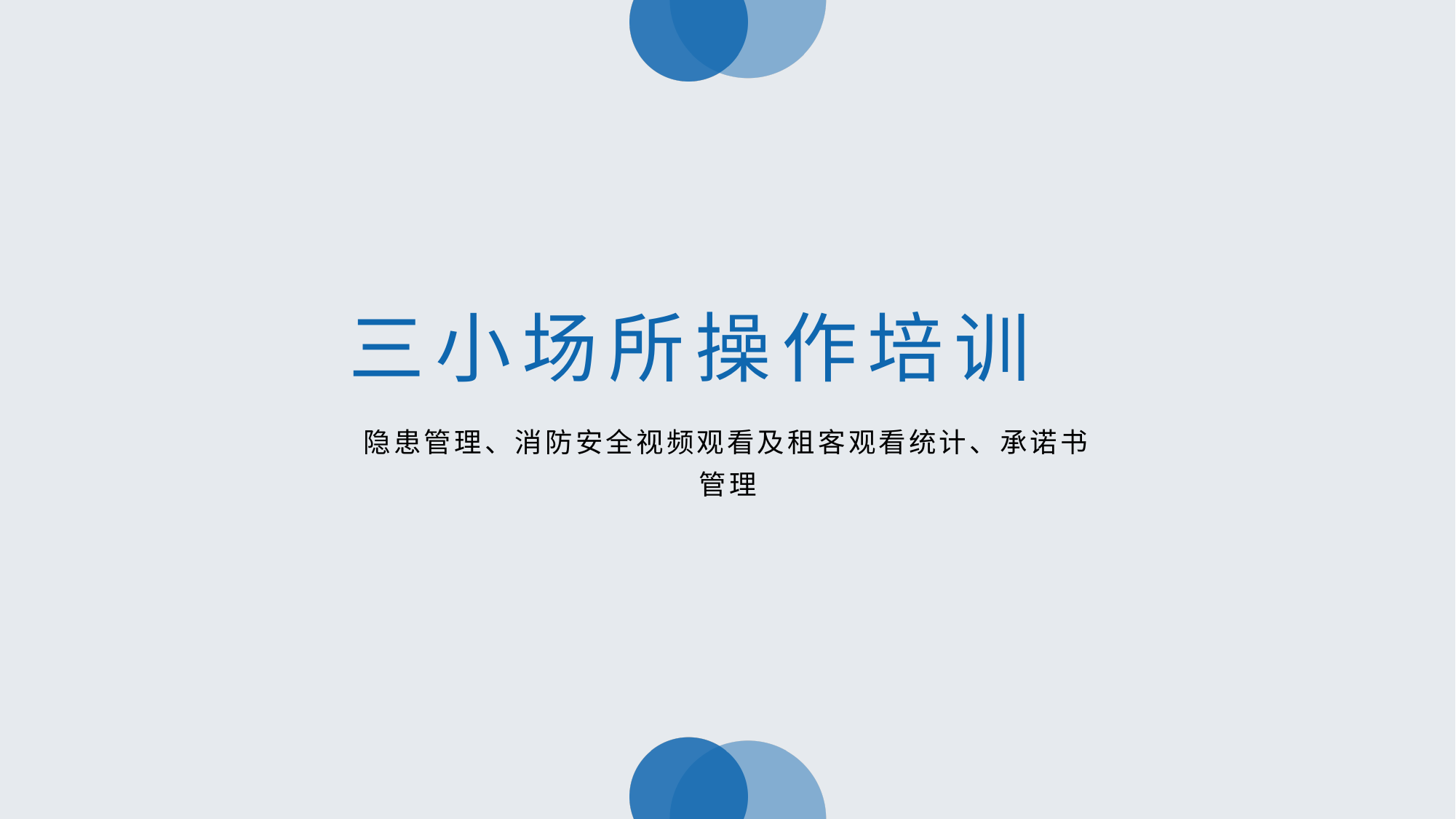

三小场所操作培训
隐患管理、消防安全视频观看及租客观看统计、承诺书管理